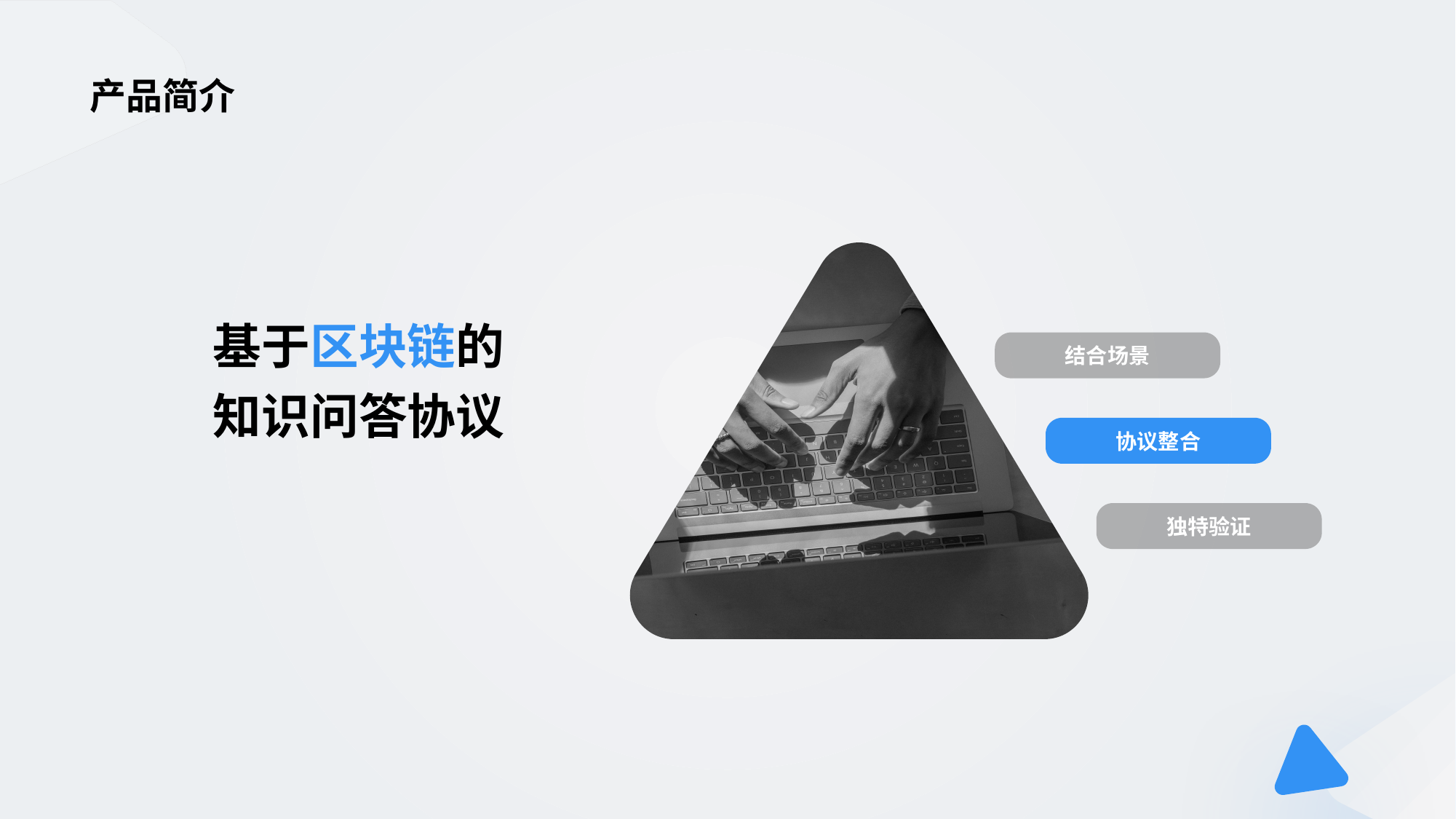

# 产品简介

基于区块链的
知识问答协议
结合场景
协议整合
独特验证